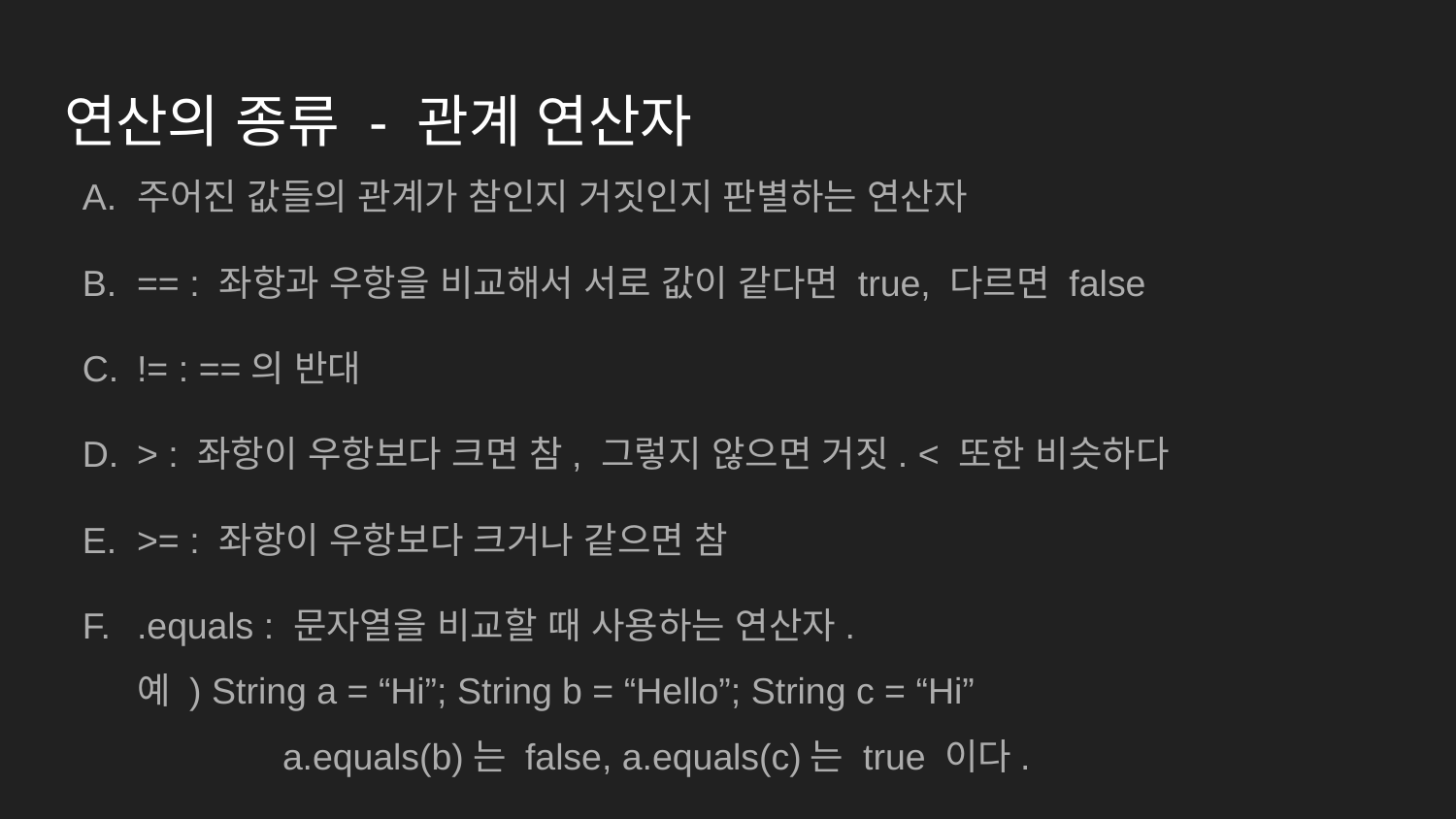

# 연산의 종류 - 관계 연산자
주어진 값들의 관계가 참인지 거짓인지 판별하는 연산자
== : 좌항과 우항을 비교해서 서로 값이 같다면 true, 다르면 false
!= : ==의 반대
> : 좌항이 우항보다 크면 참, 그렇지 않으면 거짓. < 또한 비슷하다
>= : 좌항이 우항보다 크거나 같으면 참
.equals : 문자열을 비교할 때 사용하는 연산자.
예 ) String a = “Hi”; String b = “Hello”; String c = “Hi”
	a.equals(b)는 false, a.equals(c)는 true 이다.